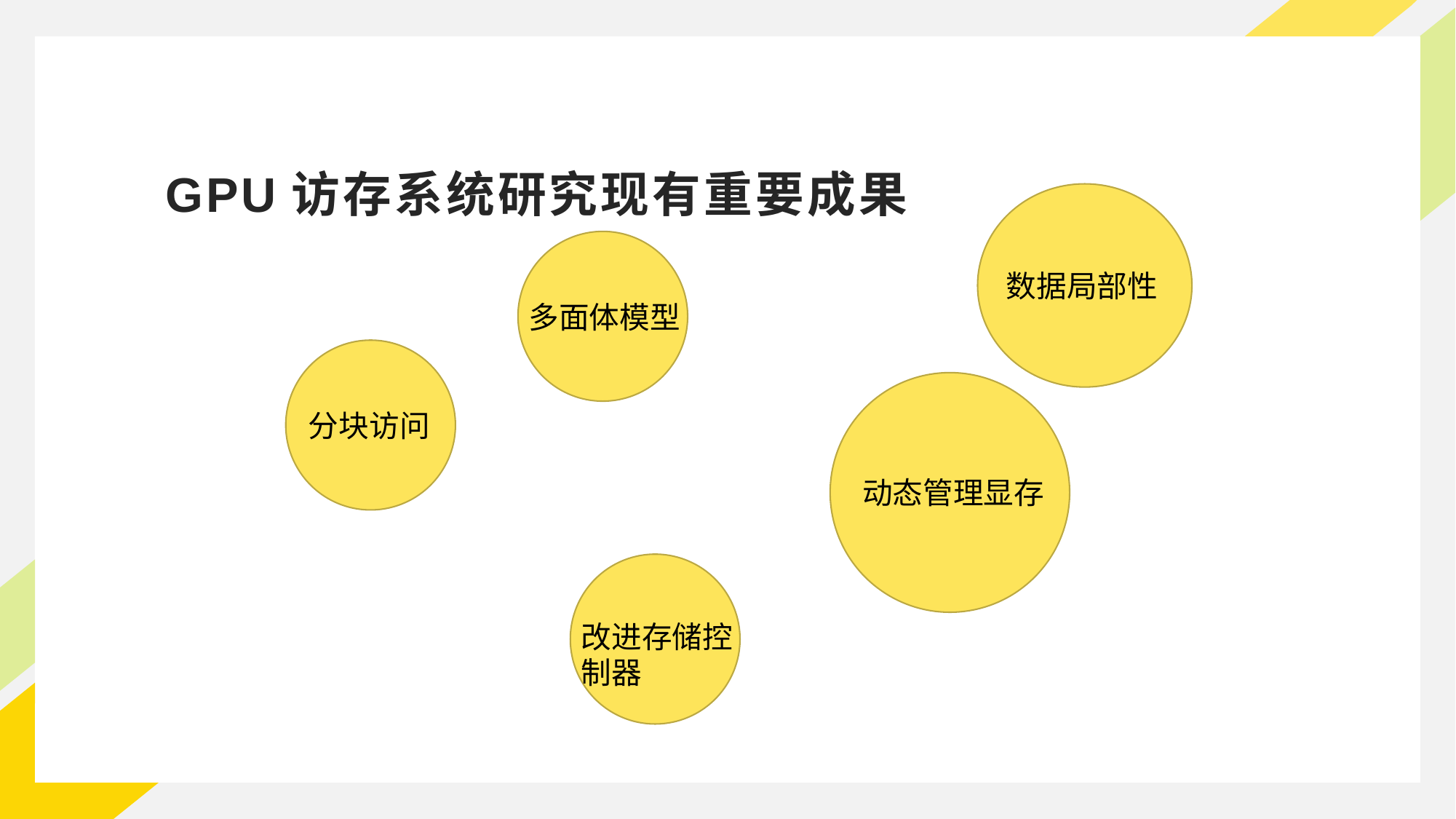

# GPU访存系统研究现有重要成果

数据局部性
多面体模型

分块访问
动态管理显存

改进存储控制器